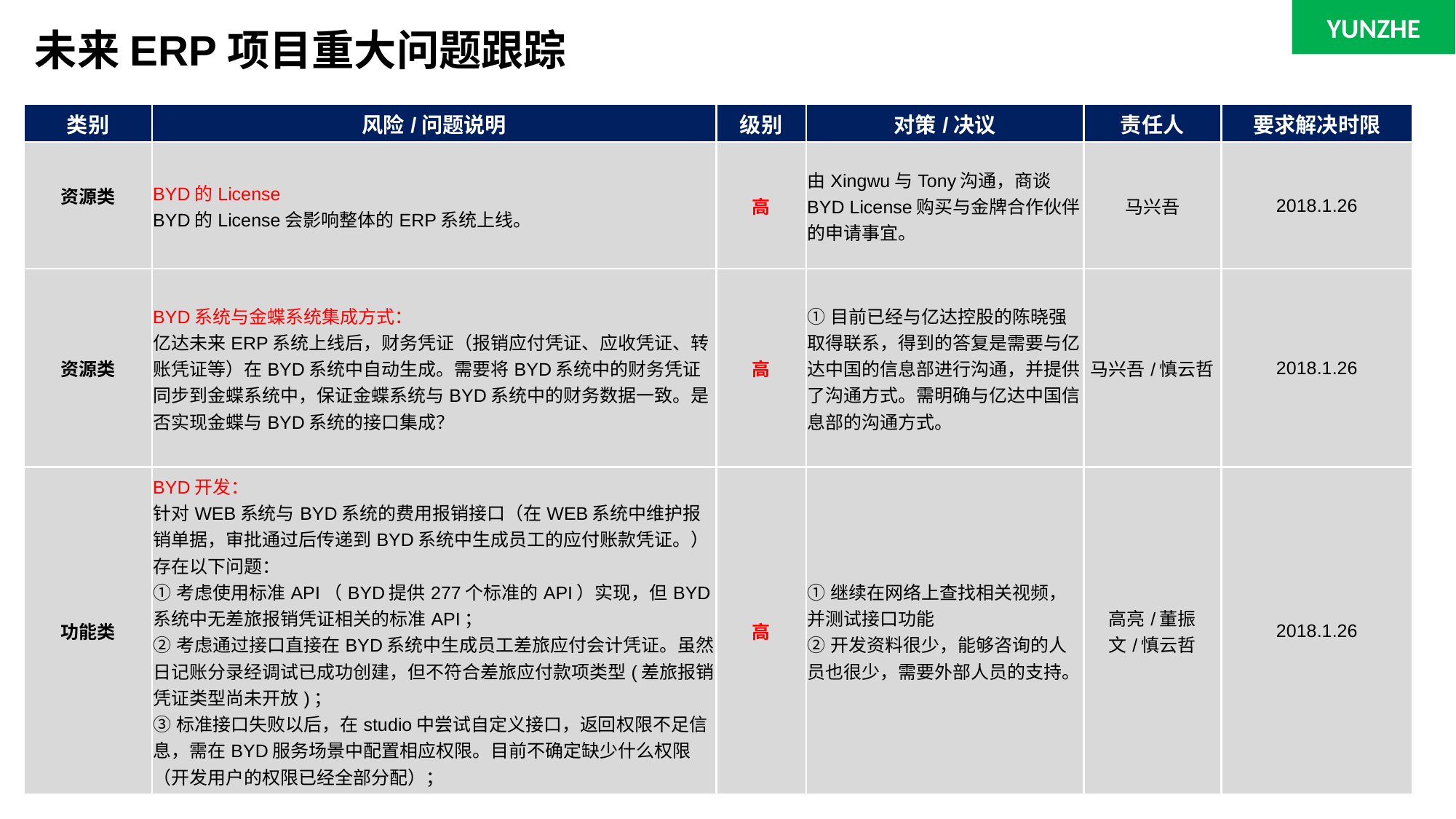

YUNZHE
# 未来ERP项目重大问题跟踪
| 类别 | 风险/问题说明 | 级别 | 对策/决议 | 责任人 | 要求解决时限 |
| --- | --- | --- | --- | --- | --- |
| 资源类 | BYD的License BYD的License会影响整体的ERP系统上线。 | 高 | 由Xingwu与Tony沟通，商谈BYD License购买与金牌合作伙伴的申请事宜。 | 马兴吾 | 2018.1.26 |
| 资源类 | BYD系统与金蝶系统集成方式： 亿达未来ERP系统上线后，财务凭证（报销应付凭证、应收凭证、转账凭证等）在BYD系统中自动生成。需要将BYD系统中的财务凭证同步到金蝶系统中，保证金蝶系统与BYD系统中的财务数据一致。是否实现金蝶与BYD系统的接口集成？ | 高 | ①目前已经与亿达控股的陈晓强取得联系，得到的答复是需要与亿达中国的信息部进行沟通，并提供了沟通方式。需明确与亿达中国信息部的沟通方式。 | 马兴吾/慎云哲 | 2018.1.26 |
| 功能类 | BYD开发： 针对WEB系统与BYD系统的费用报销接口（在WEB系统中维护报销单据，审批通过后传递到BYD系统中生成员工的应付账款凭证。）存在以下问题： ①考虑使用标准API（BYD提供277个标准的API）实现，但BYD系统中无差旅报销凭证相关的标准API； ②考虑通过接口直接在BYD系统中生成员工差旅应付会计凭证。虽然日记账分录经调试已成功创建，但不符合差旅应付款项类型(差旅报销凭证类型尚未开放)； ③标准接口失败以后，在studio中尝试自定义接口，返回权限不足信息，需在BYD服务场景中配置相应权限。目前不确定缺少什么权限（开发用户的权限已经全部分配）； | 高 | ①继续在网络上查找相关视频，并测试接口功能 ②开发资料很少，能够咨询的人员也很少，需要外部人员的支持。 | 高亮/董振文/慎云哲 | 2018.1.26 |